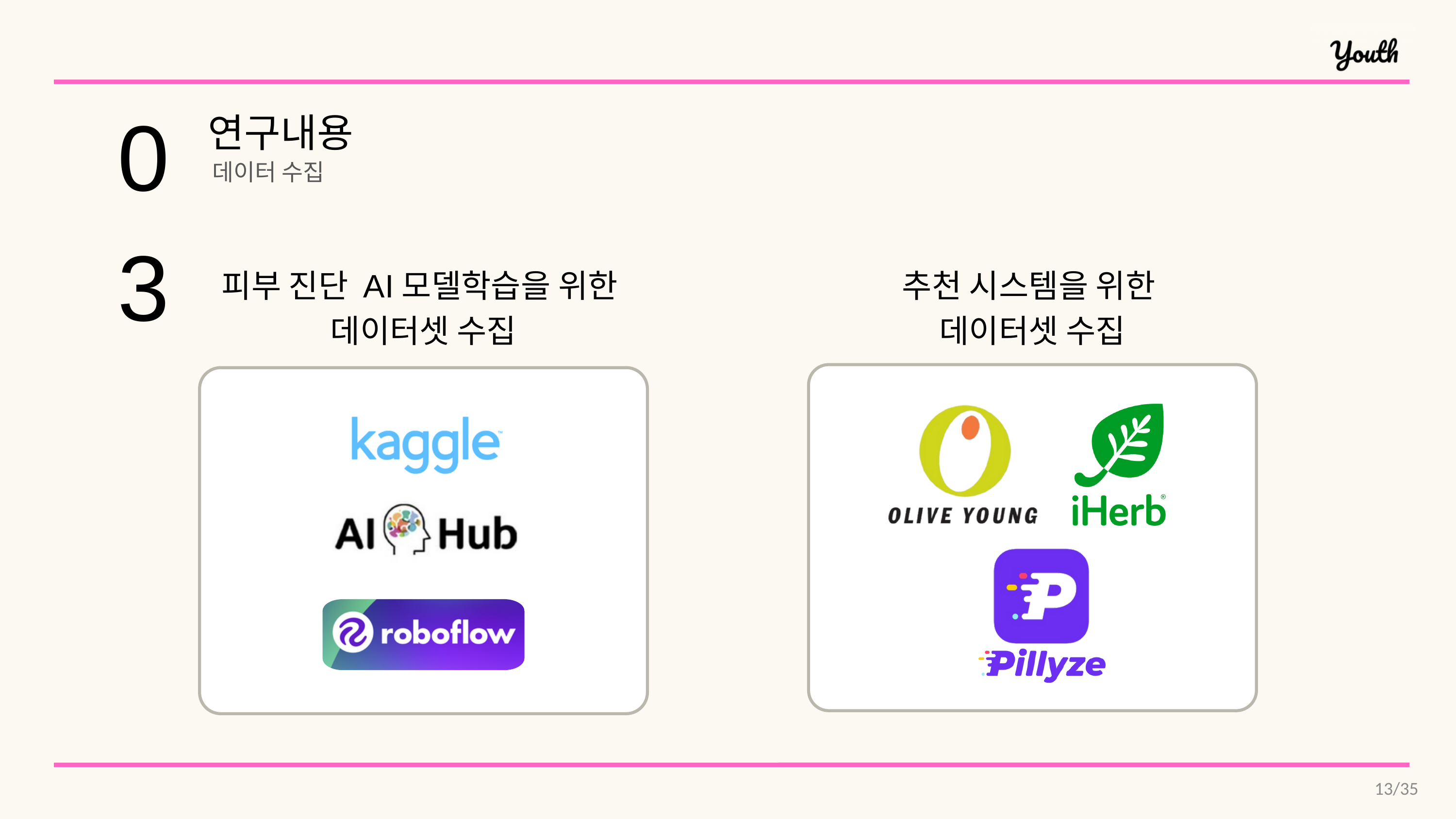

03

연구내용
데이터 수집
피부 진단 AI모델학습을 위한
데이터셋 수집
추천 시스템을 위한
데이터셋 수집

13/35